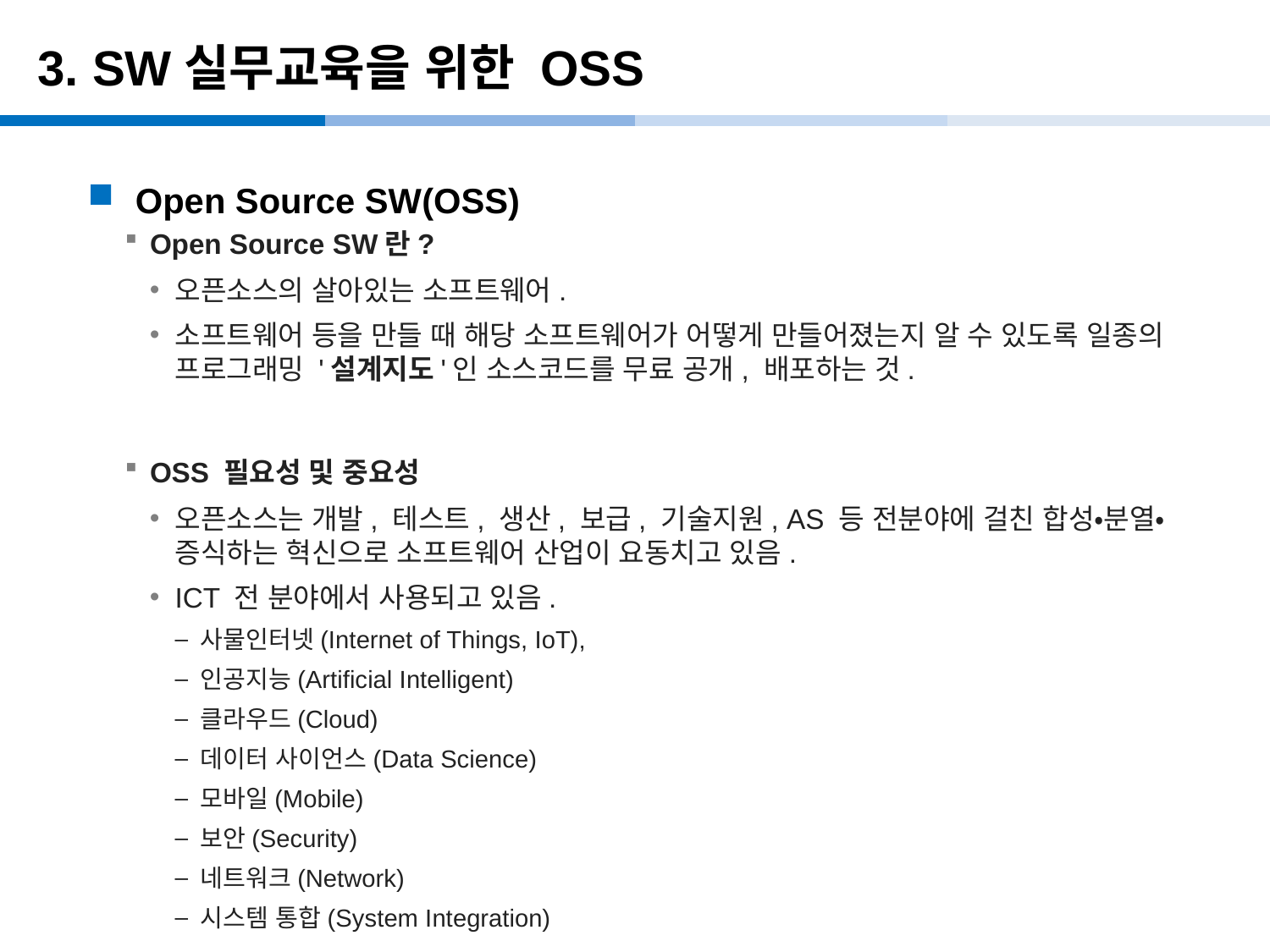

# 3. SW실무교육을 위한 OSS
Open Source SW(OSS)
Open Source SW란?
오픈소스의 살아있는 소프트웨어.
소프트웨어 등을 만들 때 해당 소프트웨어가 어떻게 만들어졌는지 알 수 있도록 일종의 프로그래밍 '설계지도'인 소스코드를 무료 공개, 배포하는 것.

OSS 필요성 및 중요성
오픈소스는 개발, 테스트, 생산, 보급, 기술지원, AS 등 전분야에 걸친 합성•분열•증식하는 혁신으로 소프트웨어 산업이 요동치고 있음.
ICT 전 분야에서 사용되고 있음.
사물인터넷(Internet of Things, IoT),
인공지능(Artificial Intelligent)
클라우드(Cloud)
데이터 사이언스(Data Science)
모바일(Mobile)
보안(Security)
네트워크(Network)
시스템 통합(System Integration)